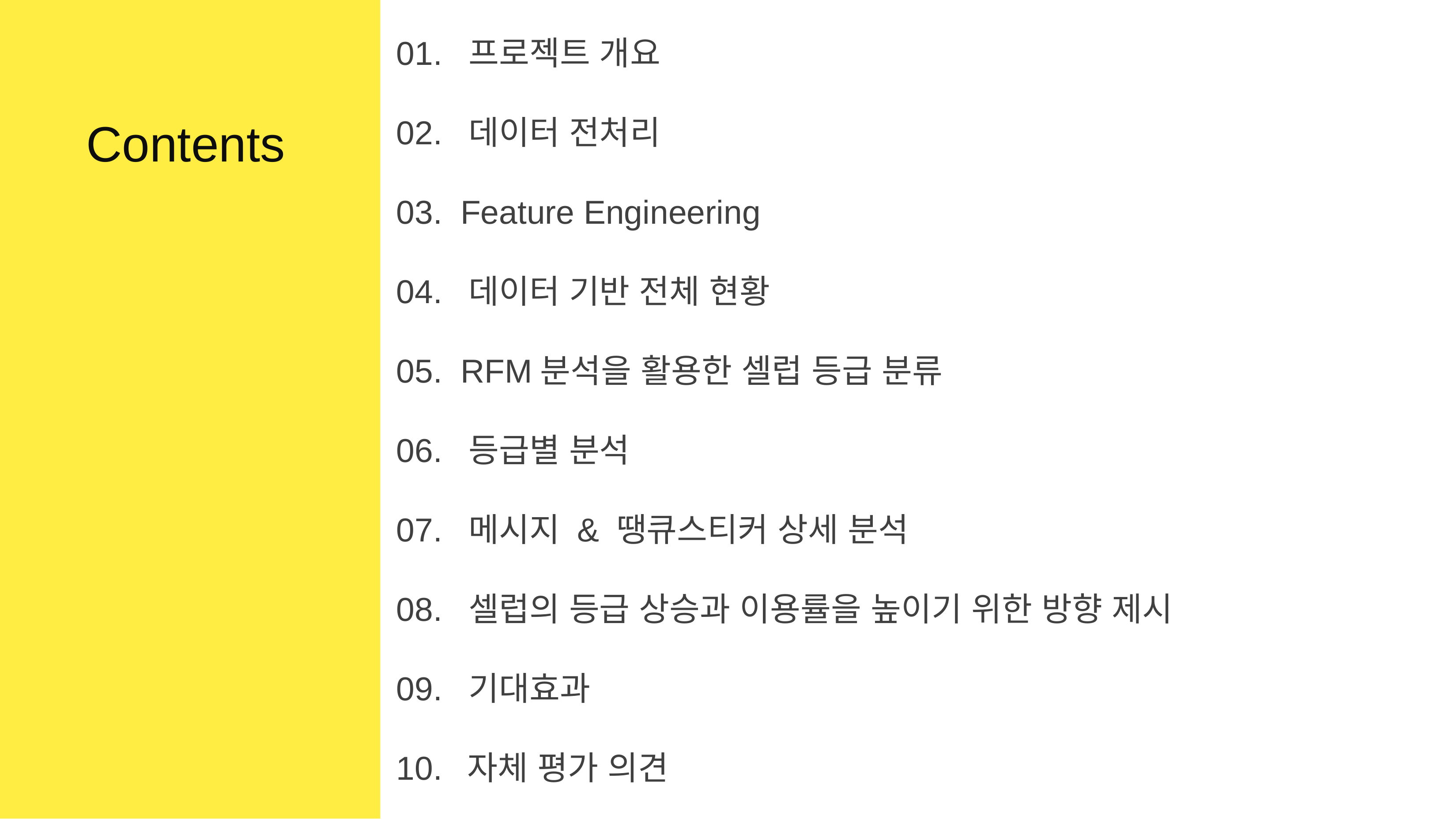

01.  프로젝트 개요

02.  데이터 전처리

03.  Feature Engineering

04.  데이터 기반 전체 현황

05.  RFM분석을 활용한 셀럽 등급 분류

06.  등급별 분석

07.  메시지 & 땡큐스티커 상세 분석

08.  셀럽의 등급 상승과 이용률을 높이기 위한 방향 제시

09.  기대효과

 자체 평가 의견
Contents